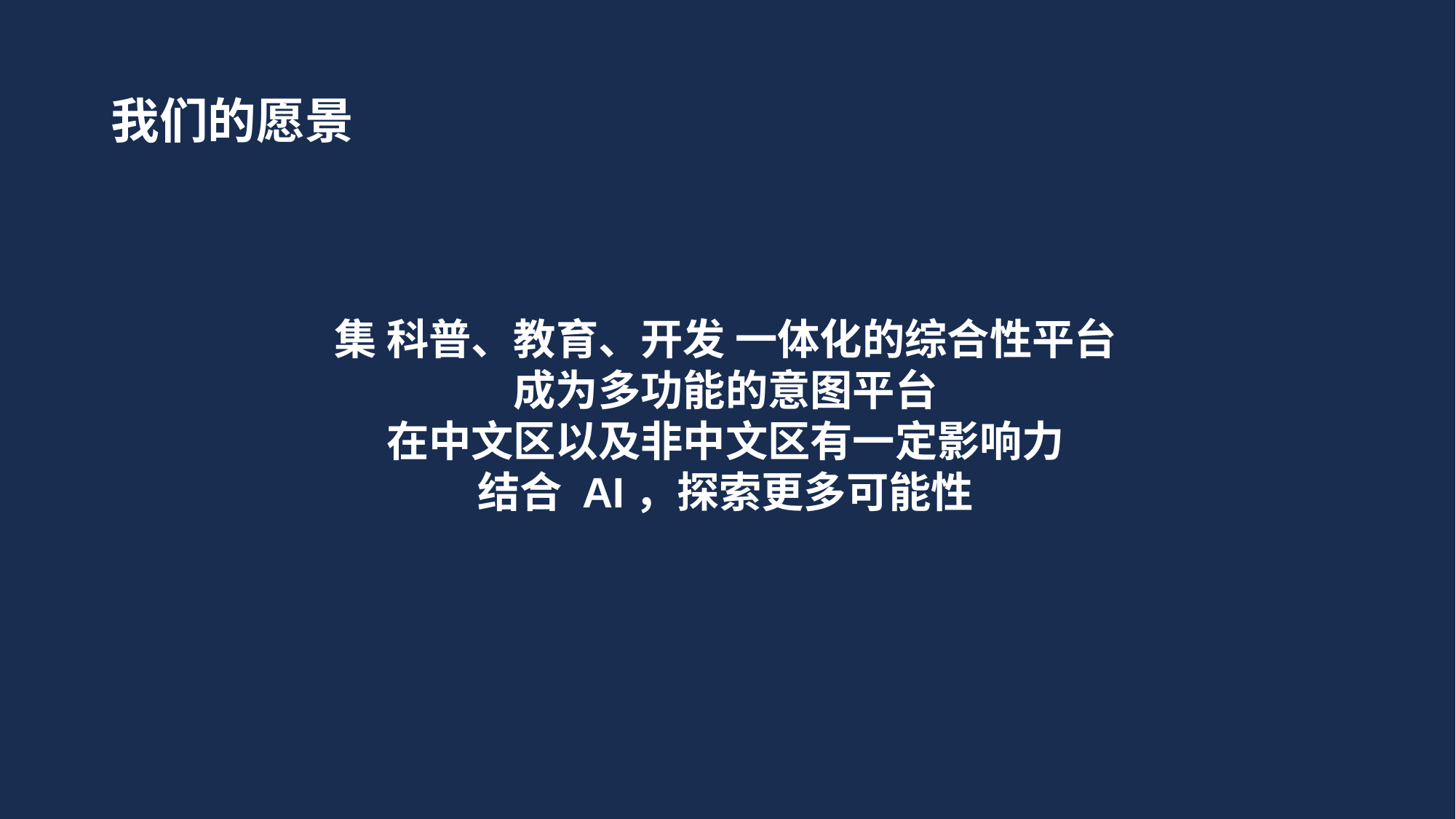

# 我们的愿景
集 科普、教育、开发 一体化的综合性平台
成为多功能的意图平台
在中文区以及非中文区有一定影响力
结合 AI，探索更多可能性